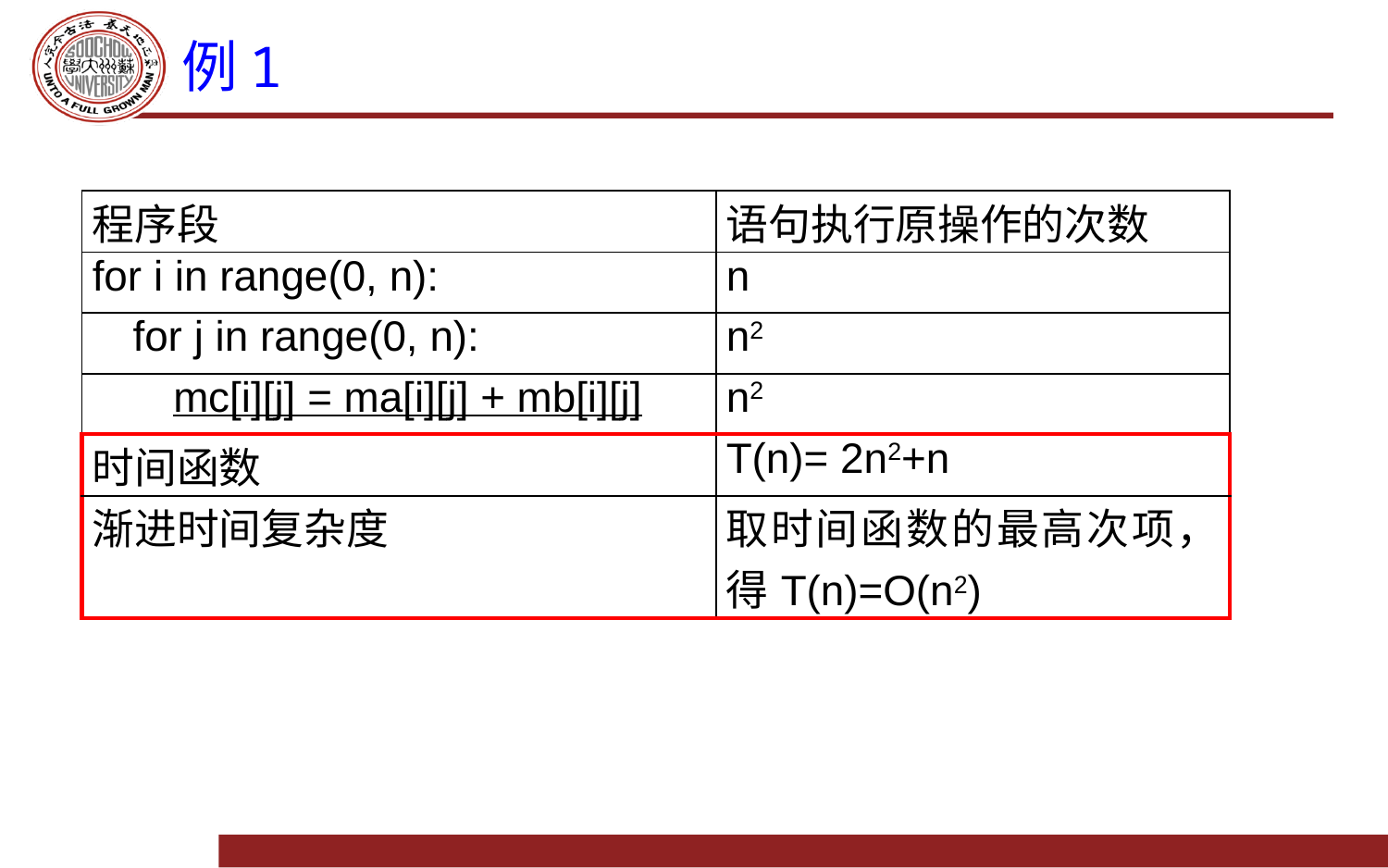

# 例1
| 程序段 | 语句执行原操作的次数 |
| --- | --- |
| for i in range(0, n): | n |
| for j in range(0, n): | n2 |
| mc[i][j] = ma[i][j] + mb[i][j] | n2 |
| 时间函数 | T(n)= 2n2+n |
| 渐进时间复杂度 | 取时间函数的最高次项，得T(n)=O(n2) |